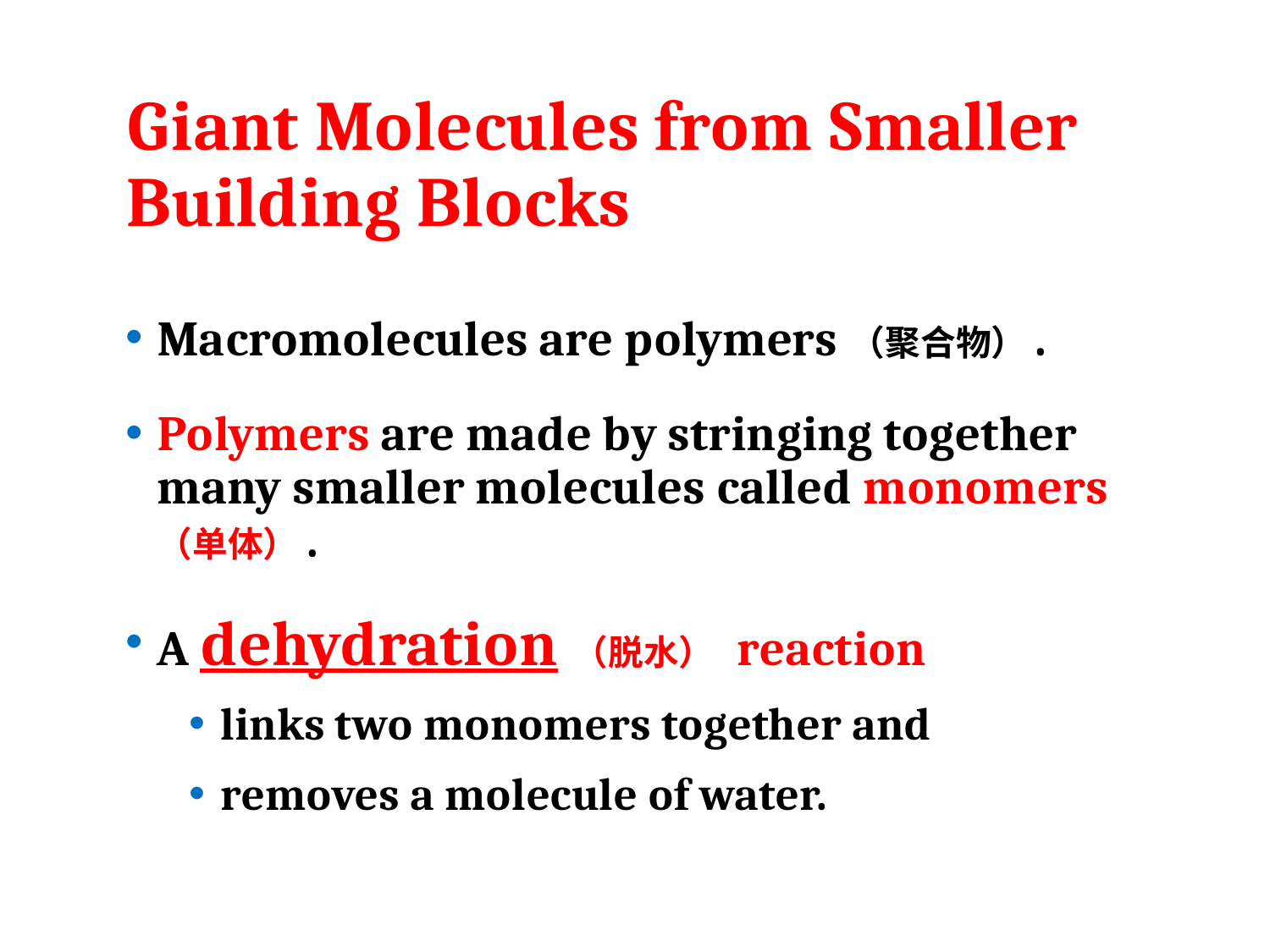

# Giant Molecules from Smaller Building Blocks
Macromolecules are polymers（聚合物）.
Polymers are made by stringing together many smaller molecules called monomers（单体）.
A dehydration（脱水） reaction
links two monomers together and
removes a molecule of water.